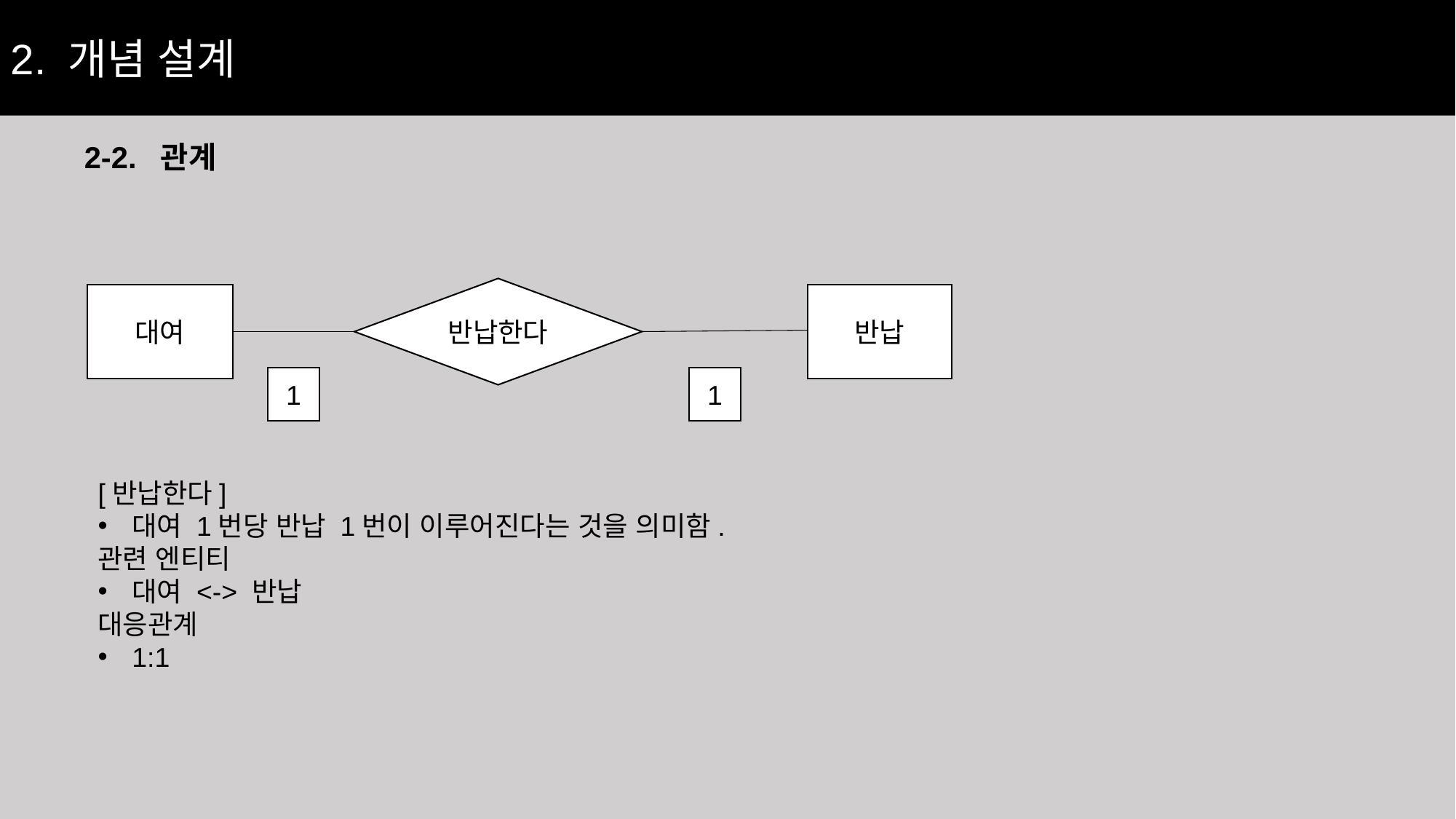

2. 개념 설계
2-2.  관계
반납한다
대여
반납
1
1
[반납한다]
대여 1번당 반납 1번이 이루어진다는 것을 의미함.
관련 엔티티
대여 <-> 반납
대응관계
1:1
19